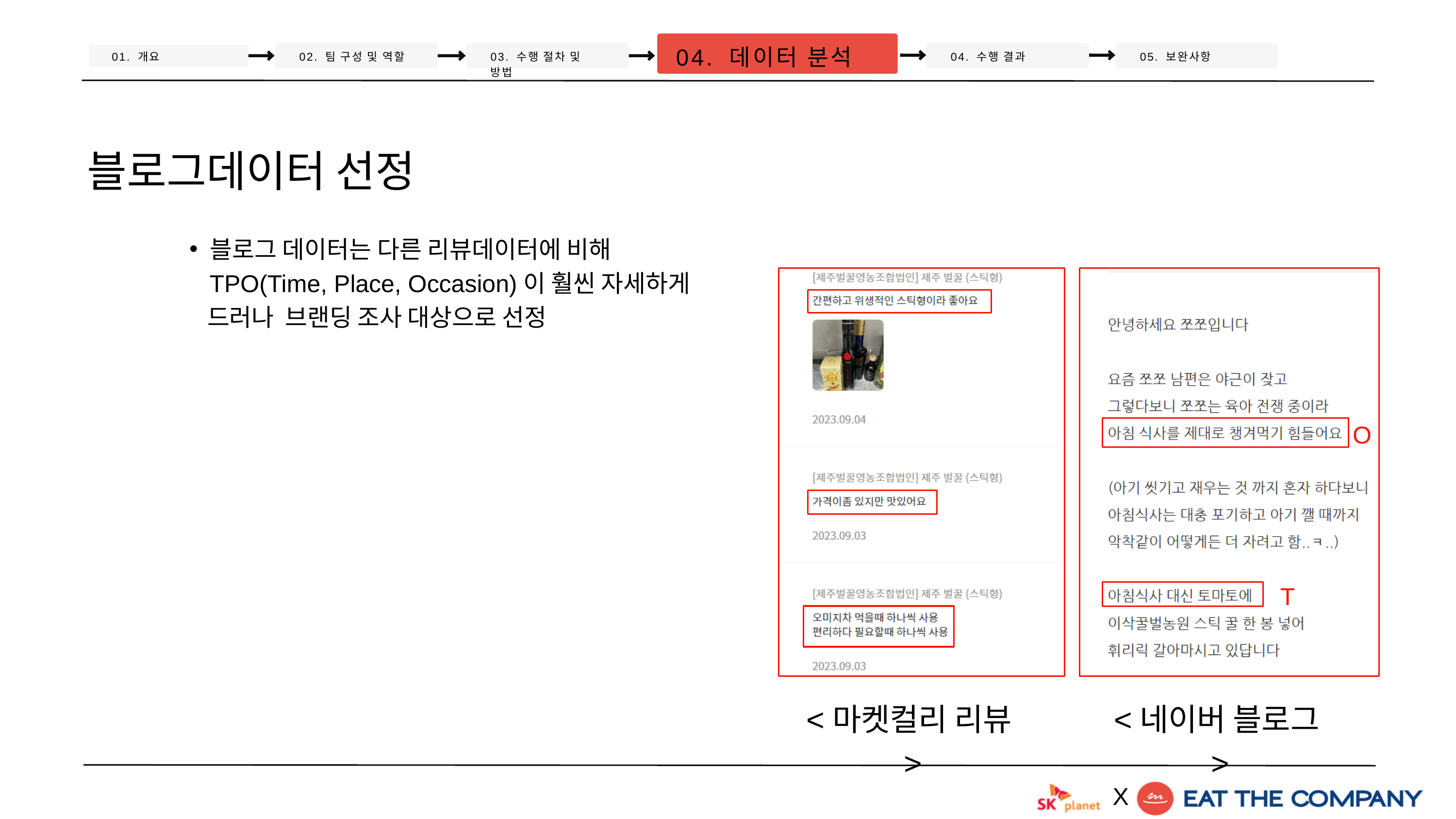

04. 데이터 분석

01. 개요

02. 팀 구성 및 역할

03. 수행 절차 및 방법

04. 수행 결과

05. 보완사항

블로그데이터 선정
블로그 데이터는 다른 리뷰데이터에 비해
      TPO(Time, Place, Occasion)이 훨씬 자세하게
      드러나  브랜딩 조사 대상으로 선정

O

T

<마켓컬리 리뷰>
<네이버 블로그>

X